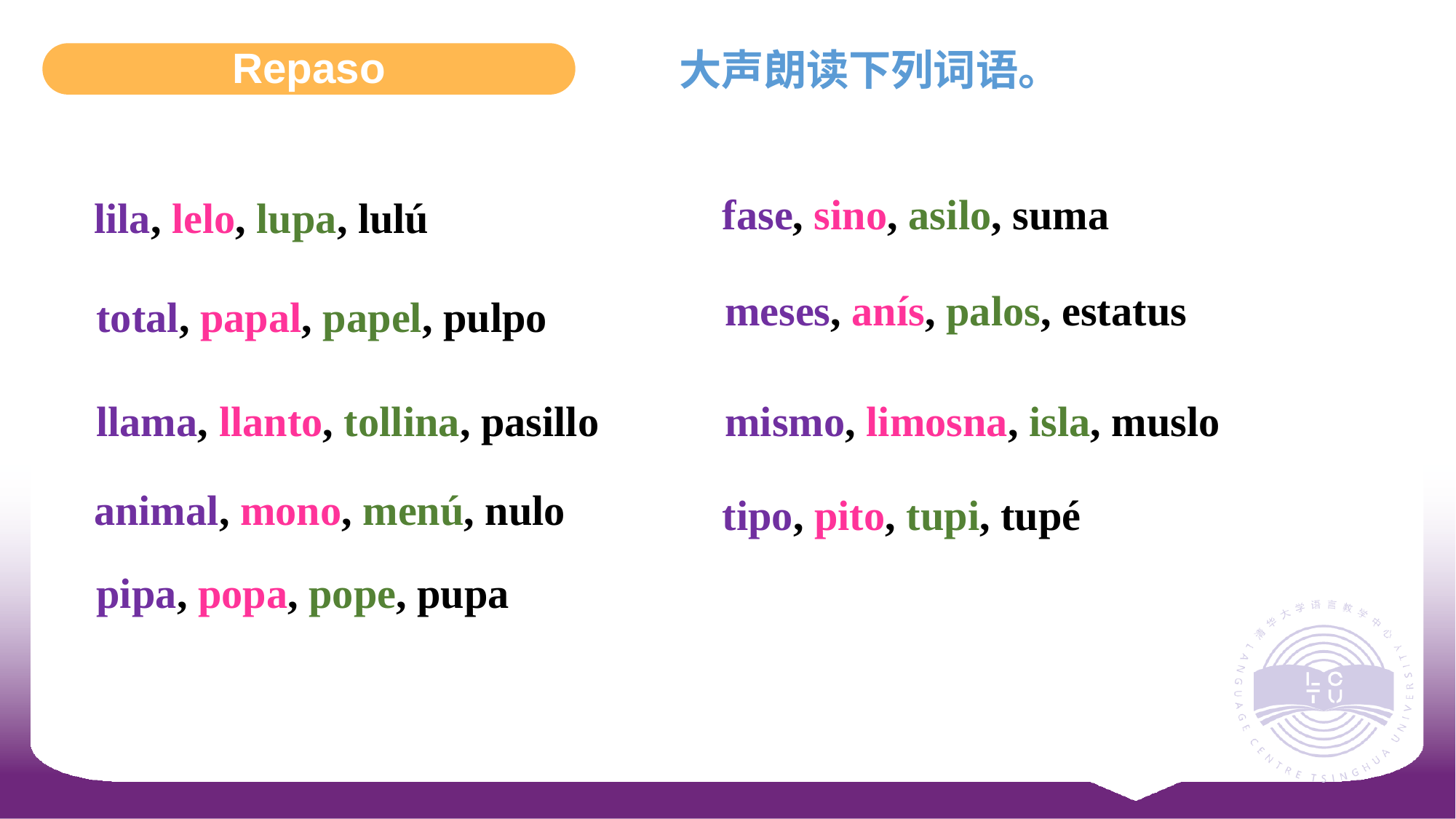

Repaso

大声朗读下列词语。
lila, lelo, lupa, lulú
fase, sino, asilo, suma
meses, anís, palos, estatus
total, papal, papel, pulpo
llama, llanto, tollina, pasillo
mismo, limosna, isla, muslo
animal, mono, menú, nulo
tipo, pito, tupi, tupé
pipa, popa, pope, pupa